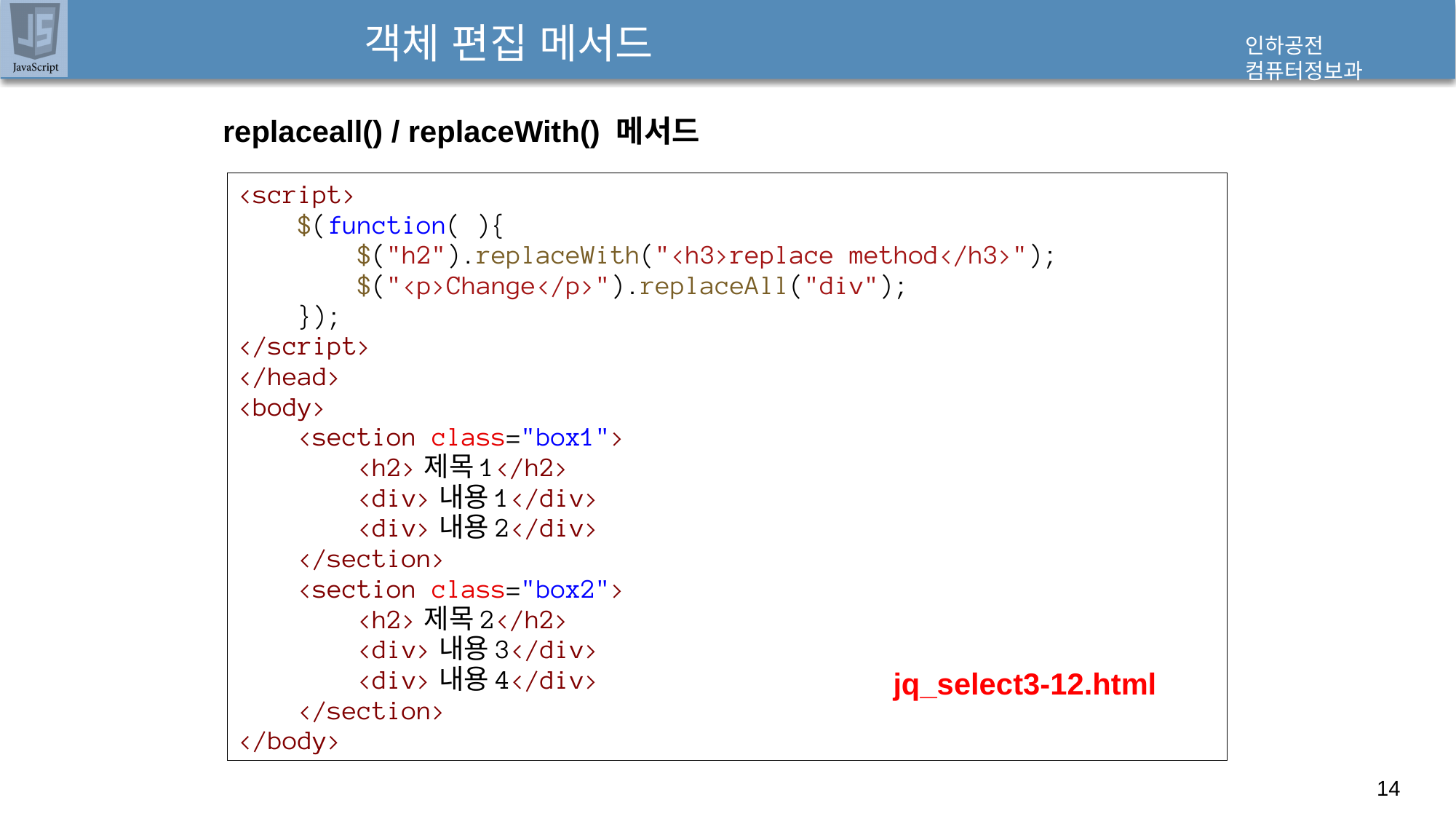

# 객체 편집 메서드
replaceall() / replaceWith() 메서드
<script>
    $(function( ){
        $("h2").replaceWith("<h3>replace method</h3>");
        $("<p>Change</p>").replaceAll("div");
    });
</script>
</head>
<body>
    <section class="box1">
        <h2>제목1</h2>
        <div>내용1</div>
        <div>내용2</div>
    </section>
    <section class="box2">
        <h2>제목2</h2>
        <div>내용3</div>
        <div>내용4</div>
    </section>
</body>
jq_select3-12.html